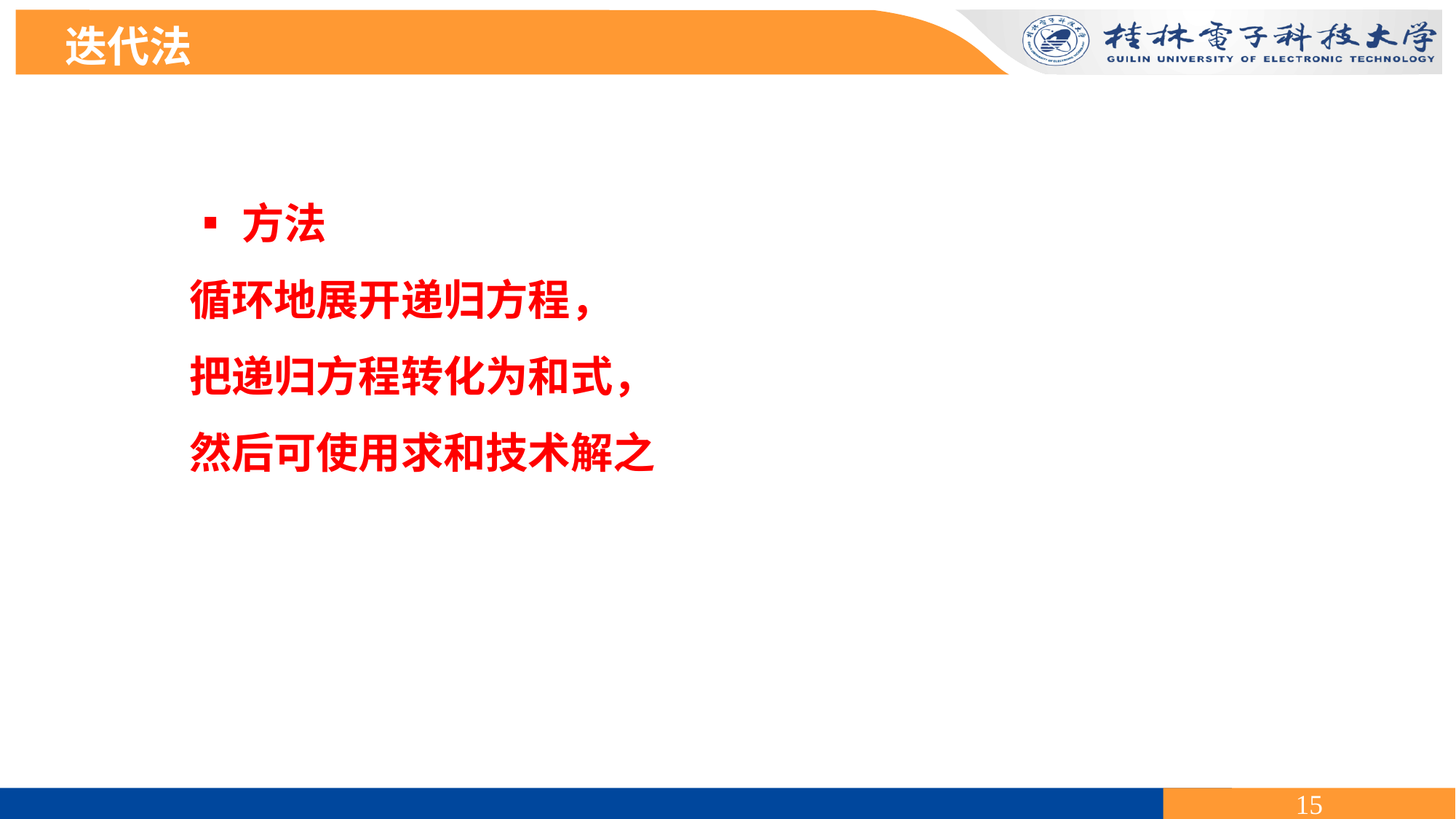

迭代法
▪方法
循环地展开递归方程，
把递归方程转化为和式，
然后可使用求和技术解之